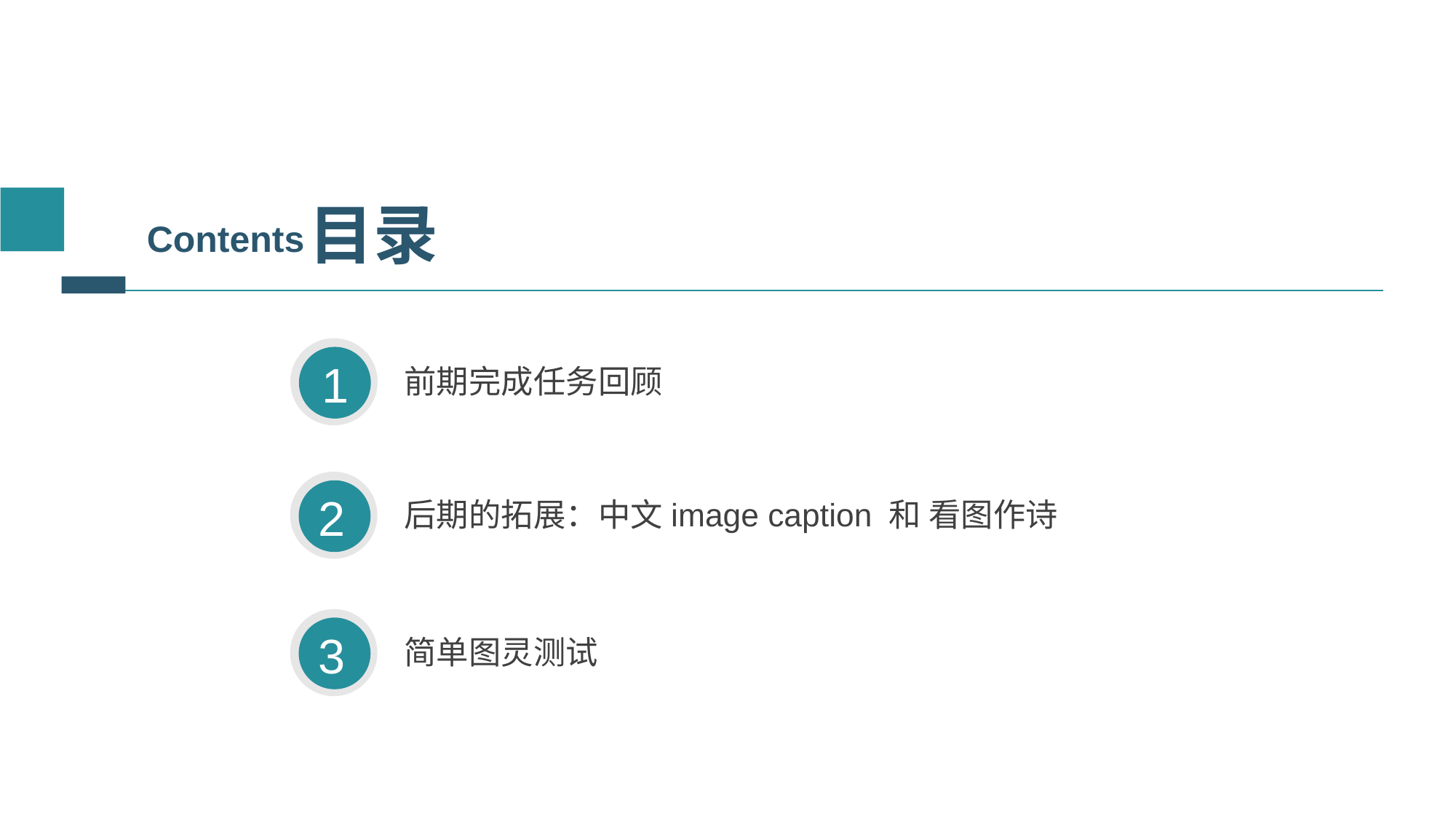

目录
Contents

1
前期完成任务回顾

2
后期的拓展：中文image caption 和 看图作诗

3
简单图灵测试